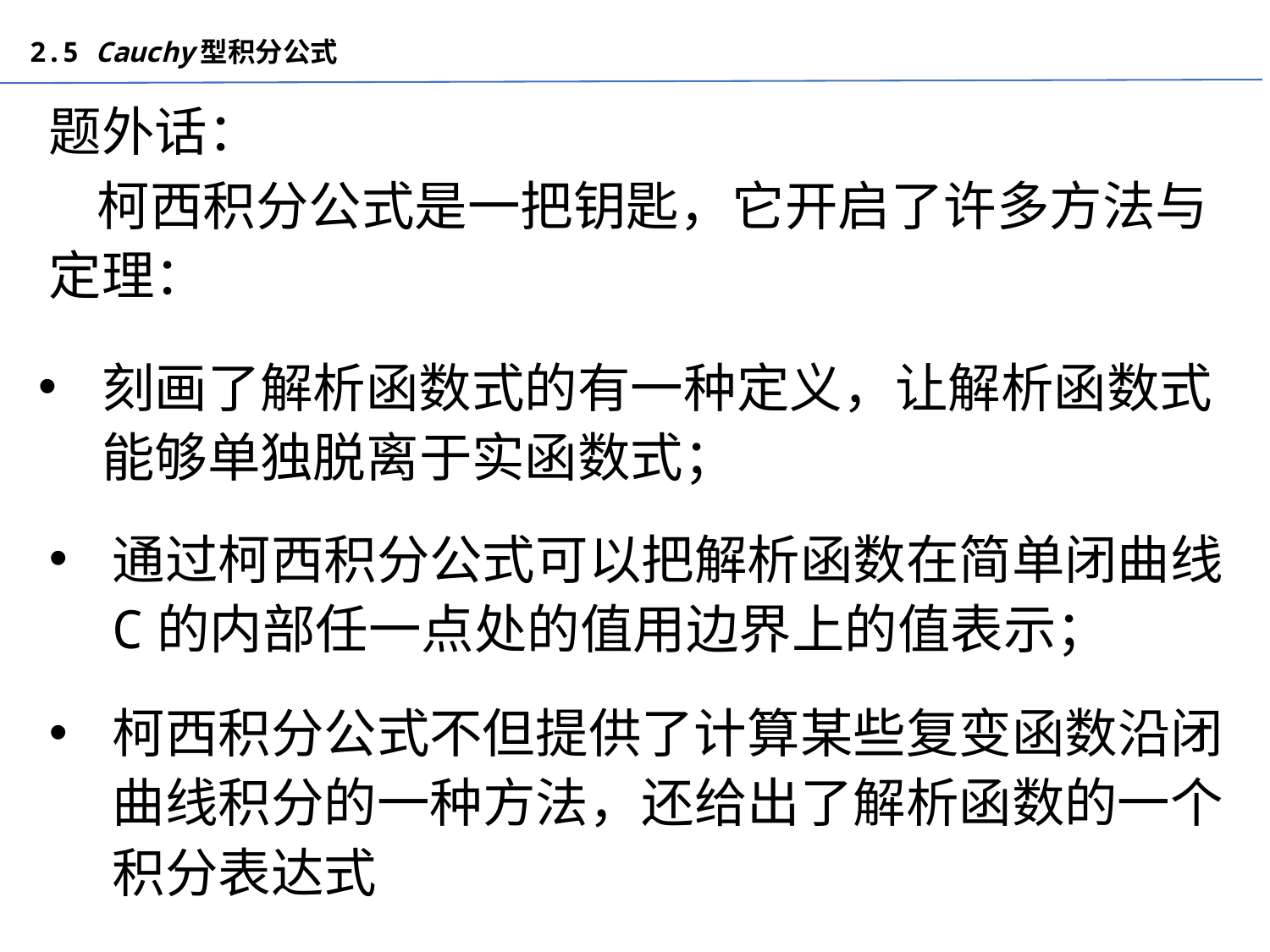

2.5 Cauchy型积分公式
题外话：
   柯西积分公式是一把钥匙，它开启了许多方法与定理：
刻画了解析函数式的有一种定义，让解析函数式能够单独脱离于实函数式；

通过柯西积分公式可以把解析函数在简单闭曲线C的内部任一点处的值用边界上的值表示；
柯西积分公式不但提供了计算某些复变函数沿闭曲线积分的一种方法，还给出了解析函数的一个积分表达式